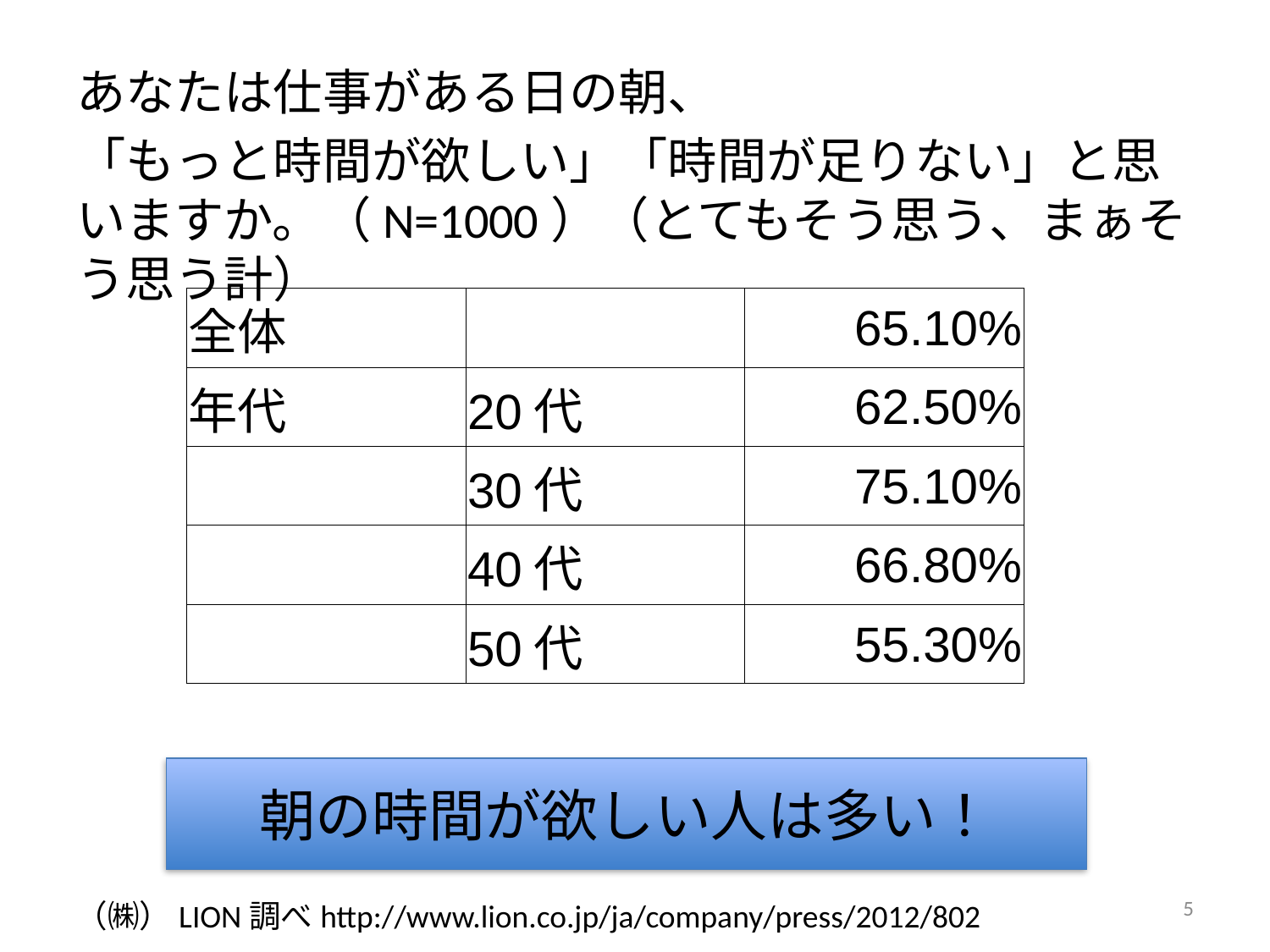

あなたは仕事がある日の朝、
「もっと時間が欲しい」「時間が足りない」と思いますか。（N=1000）（とてもそう思う、まぁそう思う計）
| 全体 |  | 65.10% |
| --- | --- | --- |
| 年代 | 20代 | 62.50% |
|  | 30代 | 75.10% |
|  | 40代 | 66.80% |
|  | 50代 | 55.30% |
朝の時間が欲しい人は多い！
5
（㈱）LION調べhttp://www.lion.co.jp/ja/company/press/2012/802